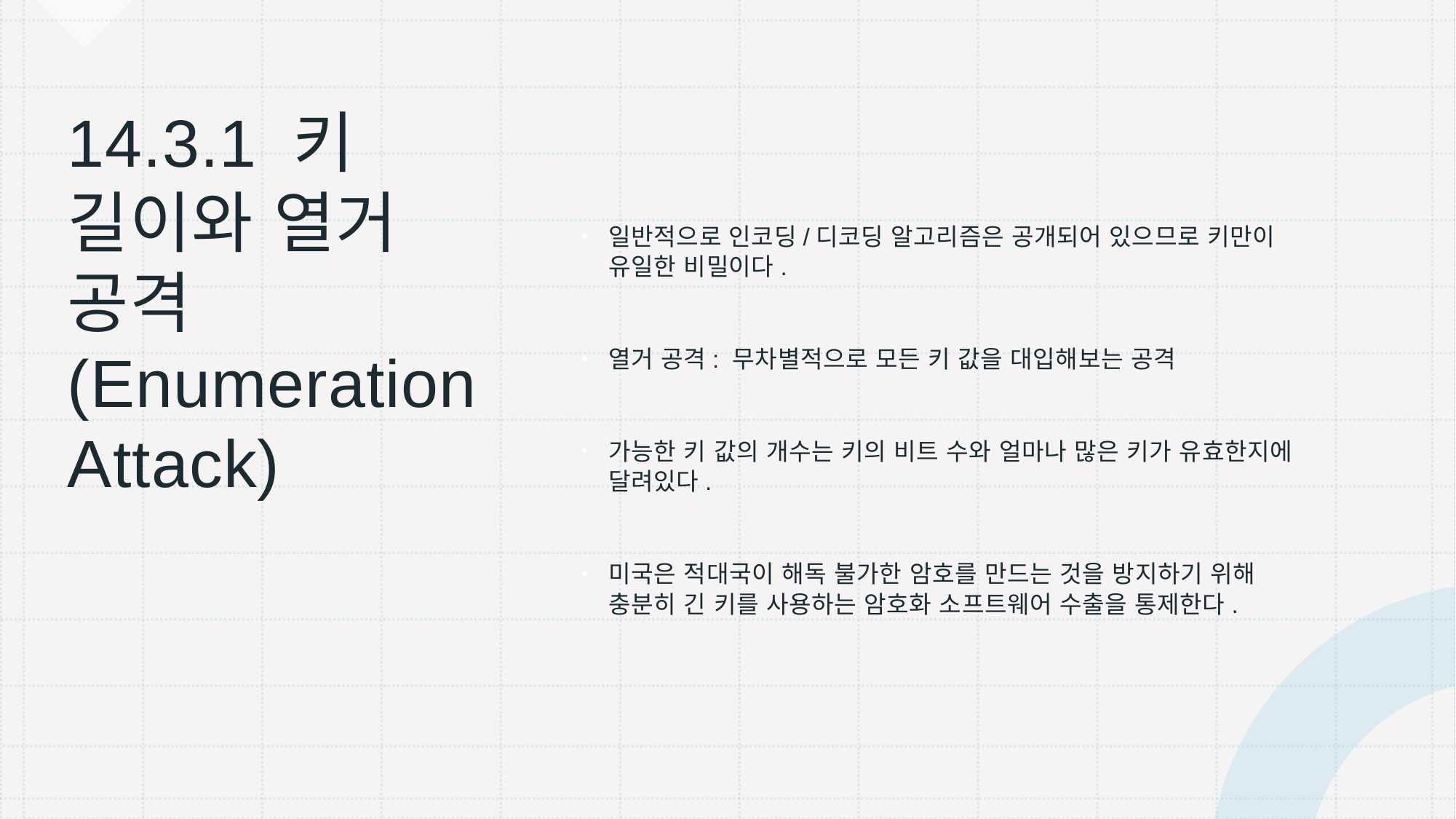

일반적으로 인코딩/디코딩 알고리즘은 공개되어 있으므로 키만이 유일한 비밀이다.

열거 공격: 무차별적으로 모든 키 값을 대입해보는 공격

가능한 키 값의 개수는 키의 비트 수와 얼마나 많은 키가 유효한지에 달려있다.

미국은 적대국이 해독 불가한 암호를 만드는 것을 방지하기 위해 충분히 긴 키를 사용하는 암호화 소프트웨어 수출을 통제한다.
# 14.3.1 키 길이와 열거 공격(Enumeration Attack)